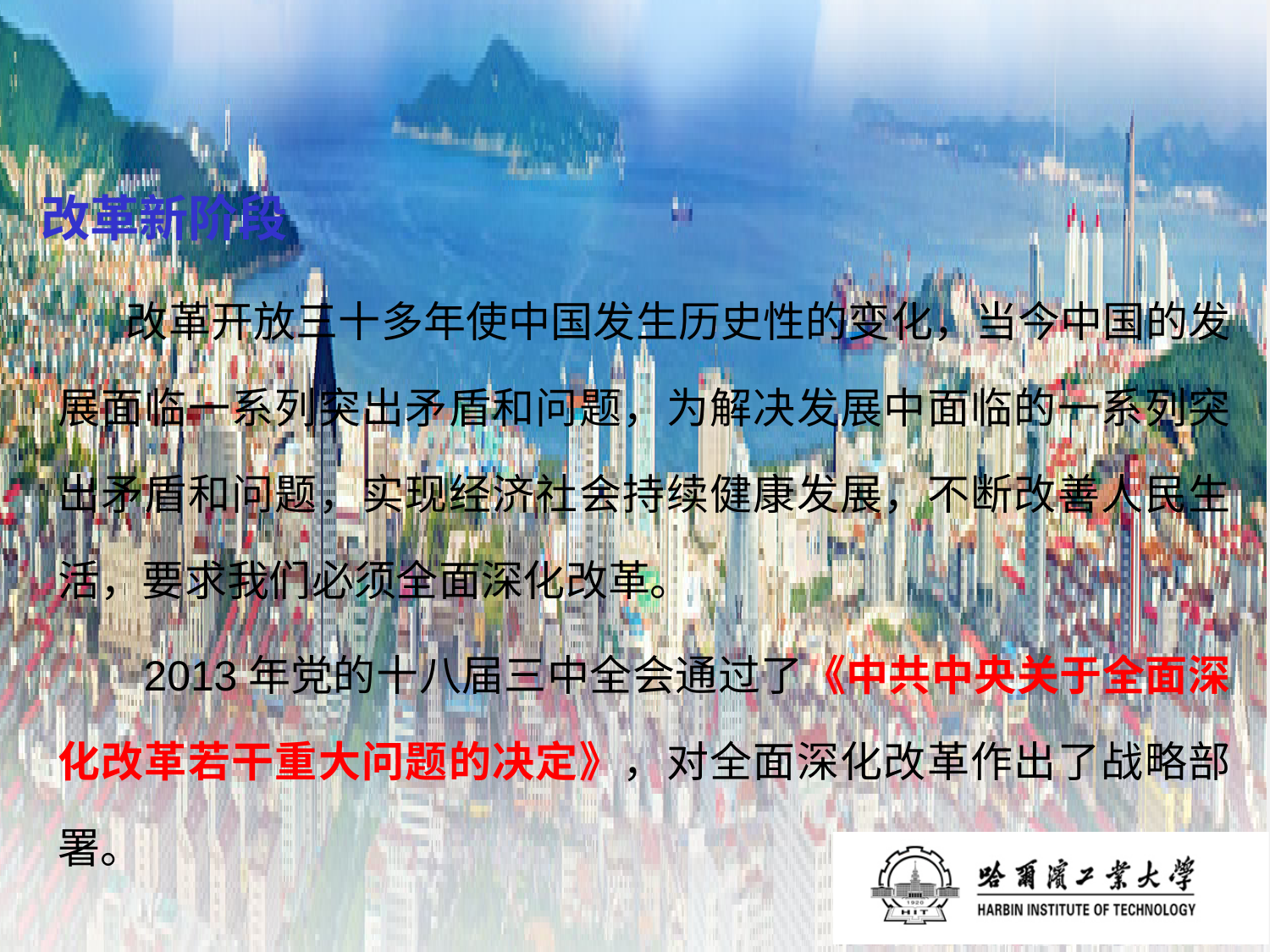

# 改革新阶段
      改革开放三十多年使中国发生历史性的变化，当今中国的发展面临一系列突出矛盾和问题，为解决发展中面临的一系列突出矛盾和问题，实现经济社会持续健康发展，不断改善人民生活，要求我们必须全面深化改革。
       2013年党的十八届三中全会通过了《中共中央关于全面深化改革若干重大问题的决定》，对全面深化改革作出了战略部署。